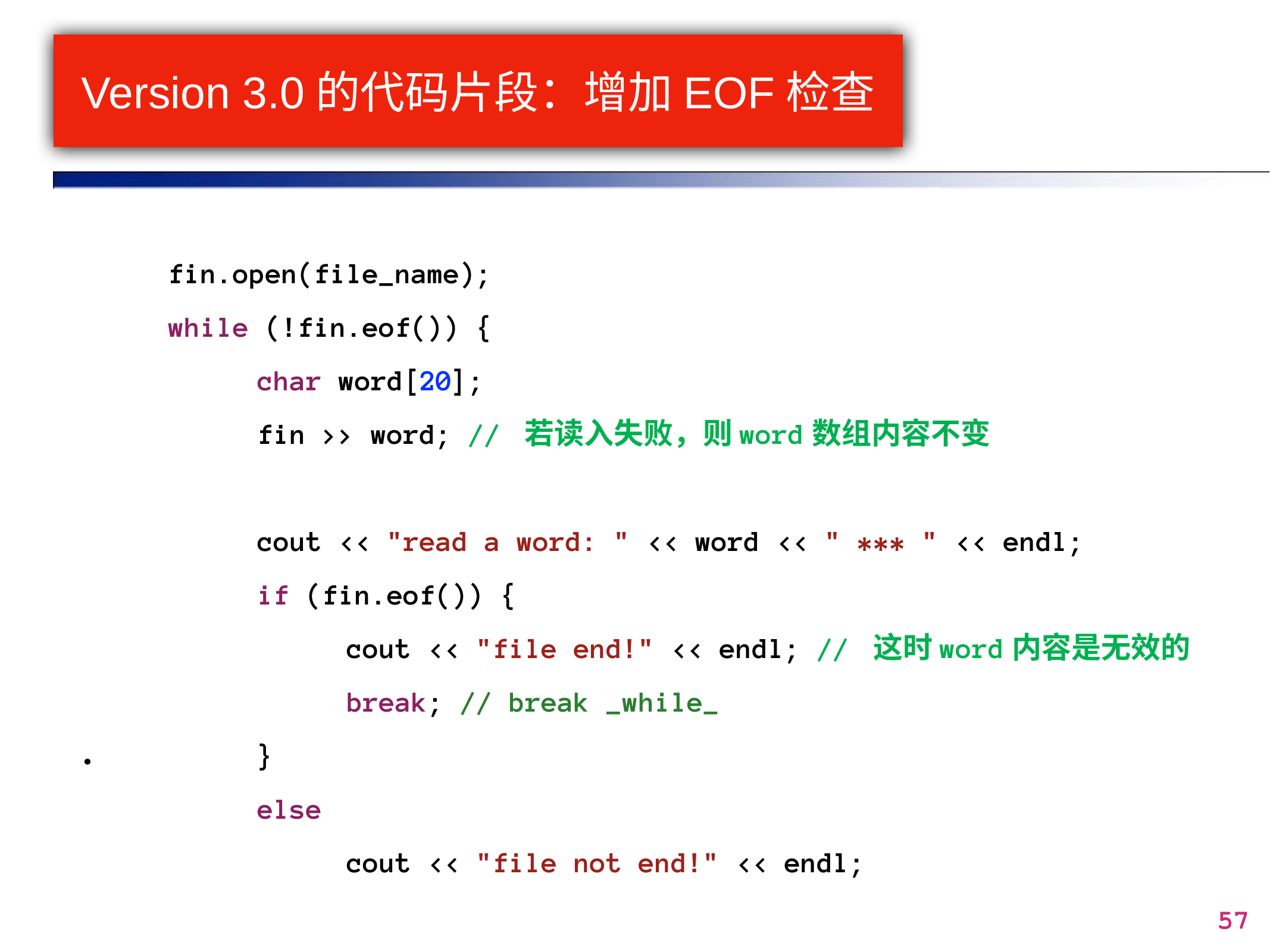

# Version 3.0的代码片段：增加EOF检查
	fin.open(file_name);
	while (!fin.eof()) {
		char word[20];
		fin >> word; // 若读入失败，则word数组内容不变

		cout << "read a word: " << word << " *** " << endl;
		if (fin.eof()) {
			cout << "file end!" << endl; // 这时word内容是无效的
			break; // break _while_
．		}
		else
			cout << "file not end!" << endl;
57